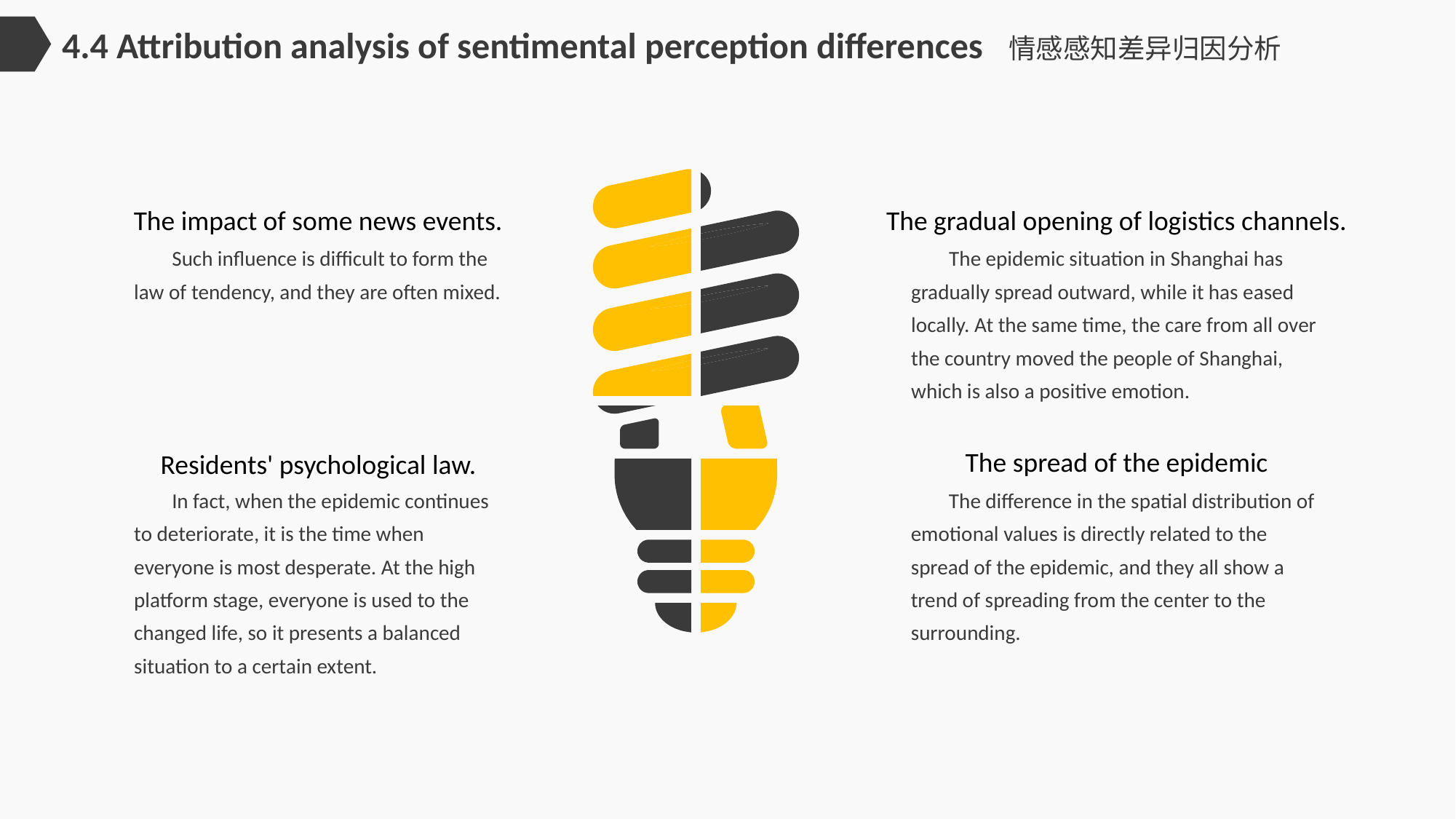

4.4 Attribution analysis of sentimental perception differences  情感感知差异归因分析

The impact of some news events.
The gradual opening of logistics channels.
        Such influence is difficult to form the law of tendency, and they are often mixed.
        The epidemic situation in Shanghai has gradually spread outward, while it has eased locally. At the same time, the care from all over the country moved the people of Shanghai, which is also a positive emotion.

The spread of the epidemic
Residents' psychological law.
        In fact, when the epidemic continues to deteriorate, it is the time when everyone is most desperate. At the high platform stage, everyone is used to the changed life, so it presents a balanced situation to a certain extent.
        The difference in the spatial distribution of emotional values is directly related to the spread of the epidemic, and they all show a trend of spreading from the center to the surrounding.